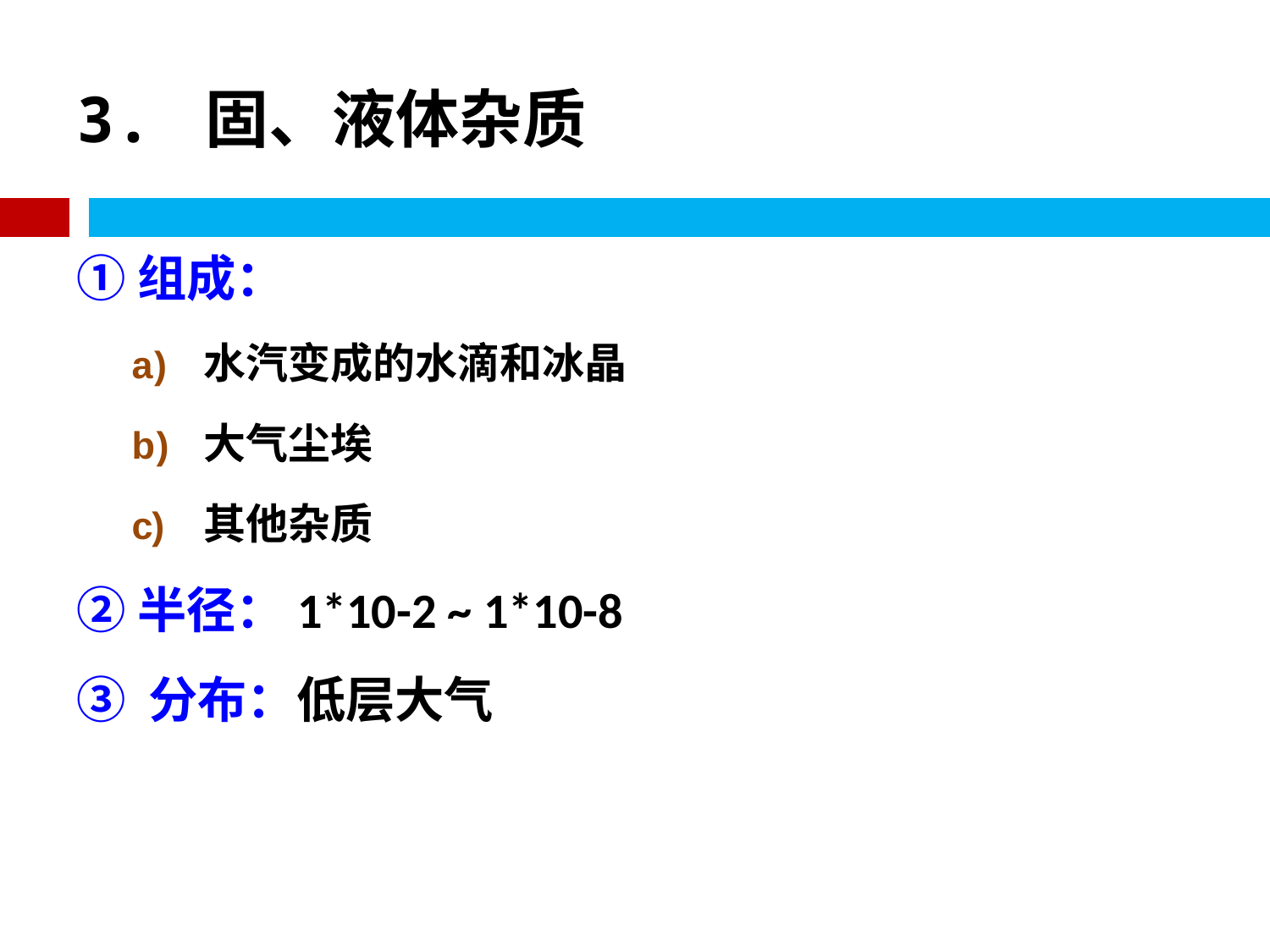

# 3. 固、液体杂质
①组成：
水汽变成的水滴和冰晶
大气尘埃
其他杂质
②半径：1*10-2 ~ 1*10-8
③ 分布：低层大气